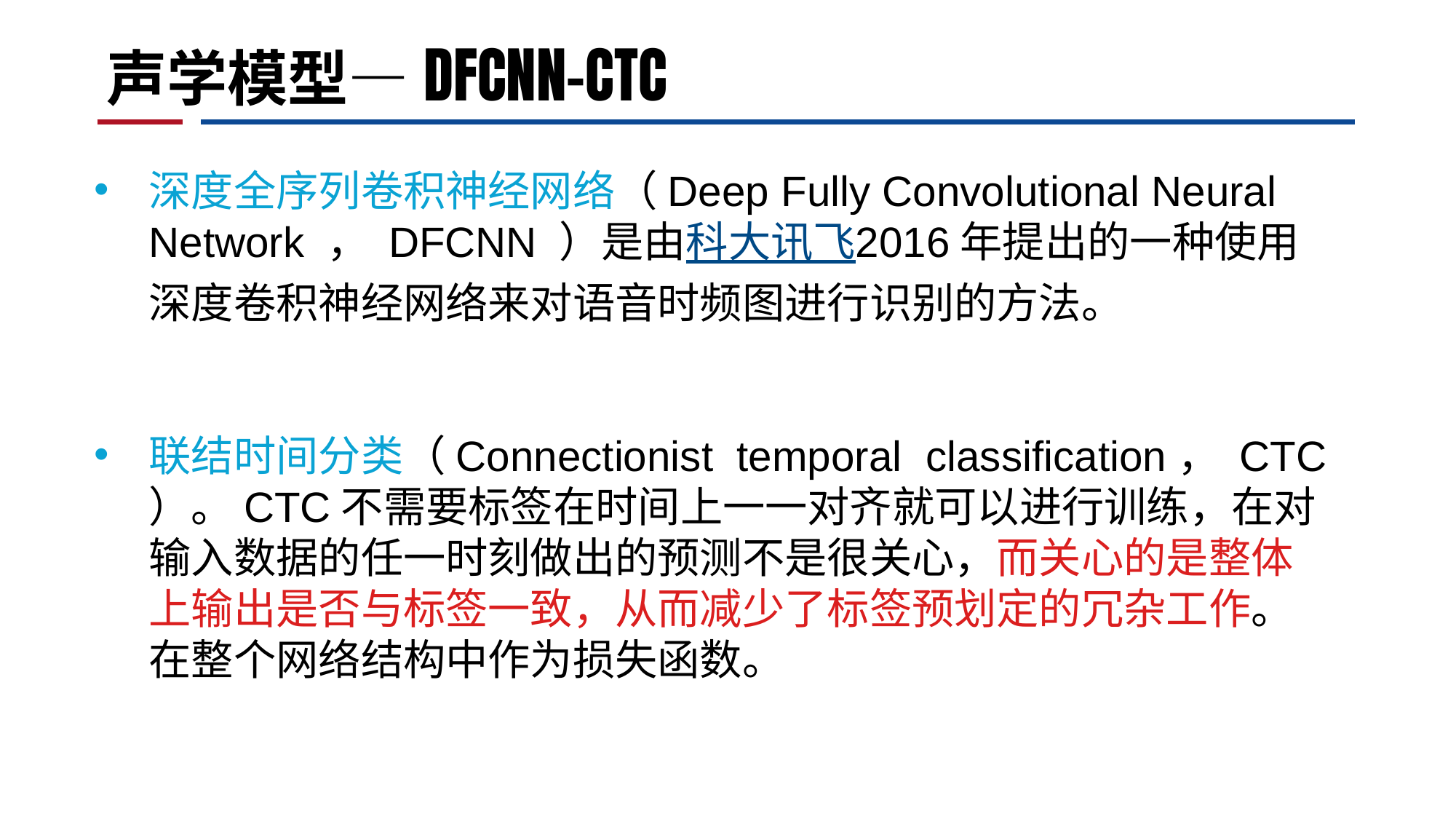

# 声学模型—DFCNN-CTC
深度全序列卷积神经网络（Deep Fully Convolutional Neural Network ， DFCNN ）是由科大讯飞2016年提出的一种使用深度卷积神经网络来对语音时频图进行识别的方法。

联结时间分类（Connectionist  temporal  classification， CTC ）。CTC不需要标签在时间上一一对齐就可以进行训练，在对输入数据的任一时刻做出的预测不是很关心，而关心的是整体上输出是否与标签一致，从而减少了标签预划定的冗杂工作。在整个网络结构中作为损失函数。

12